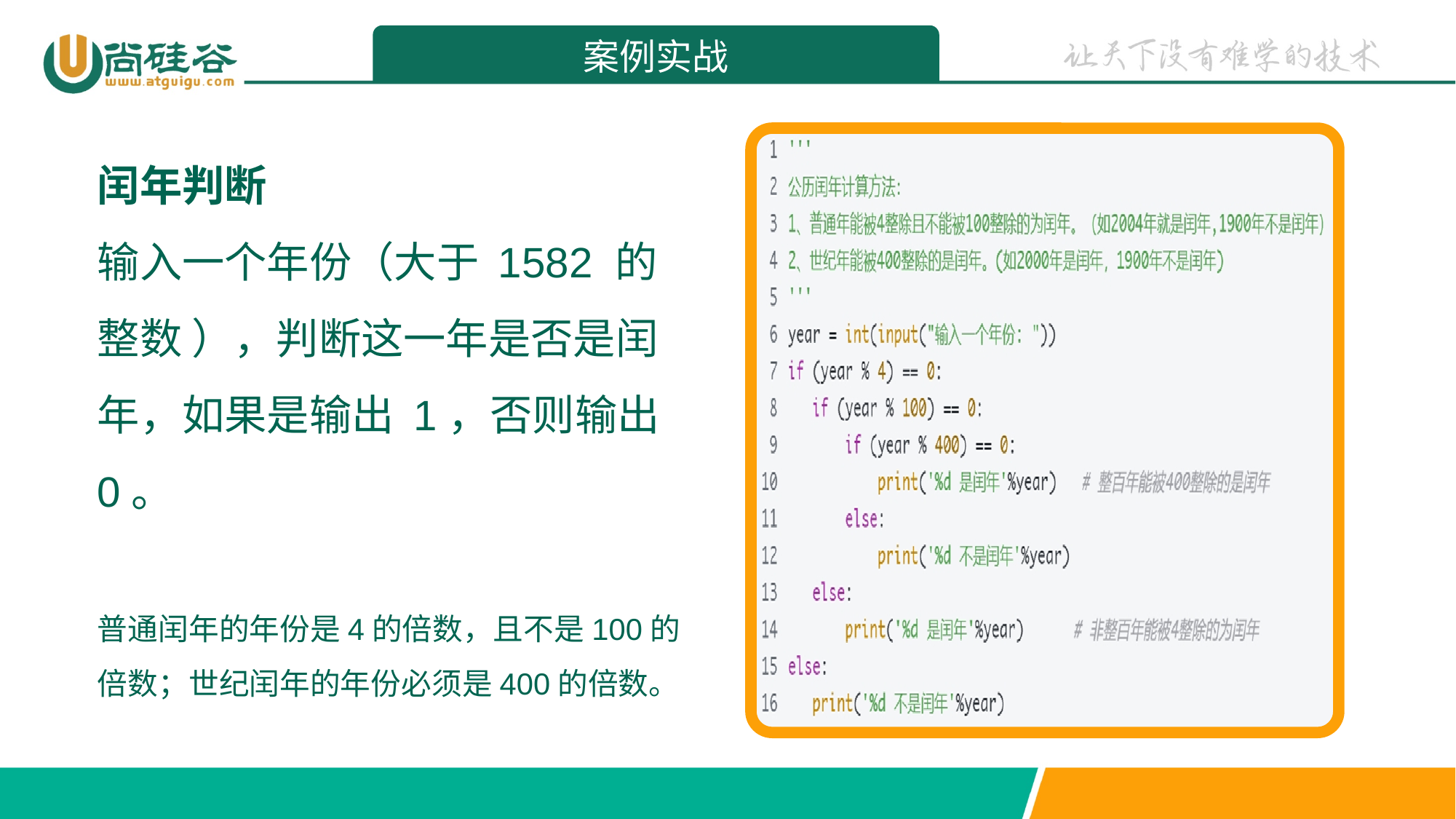

案例实战
闰年判断
输入一个年份（大于 1582 的整数 ），判断这一年是否是闰年，如果是输出 1，否则输出 0。

普通闰年的年份是4的倍数，且不是100的倍数；世纪闰年的年份必须是400的倍数。